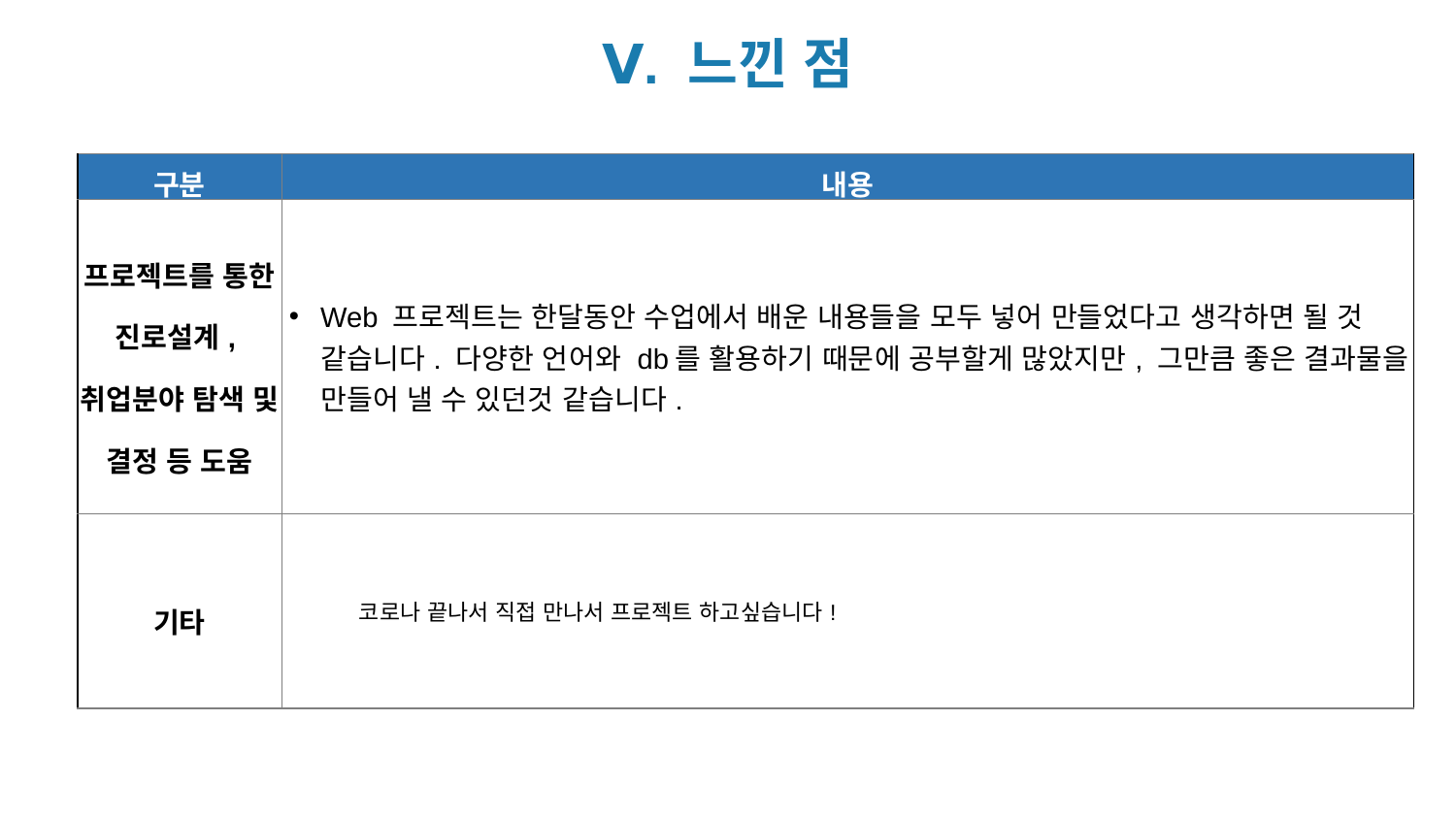

Ⅴ. 느낀 점
| 구분 | 내용 |
| --- | --- |
| 프로젝트를 통한 진로설계, 취업분야 탐색 및 결정 등 도움 | Web 프로젝트는 한달동안 수업에서 배운 내용들을 모두 넣어 만들었다고 생각하면 될 것 같습니다. 다양한 언어와 db를 활용하기 때문에 공부할게 많았지만, 그만큼 좋은 결과물을 만들어 낼 수 있던것 같습니다. |
| 기타 | 코로나 끝나서 직접 만나서 프로젝트 하고싶습니다! |